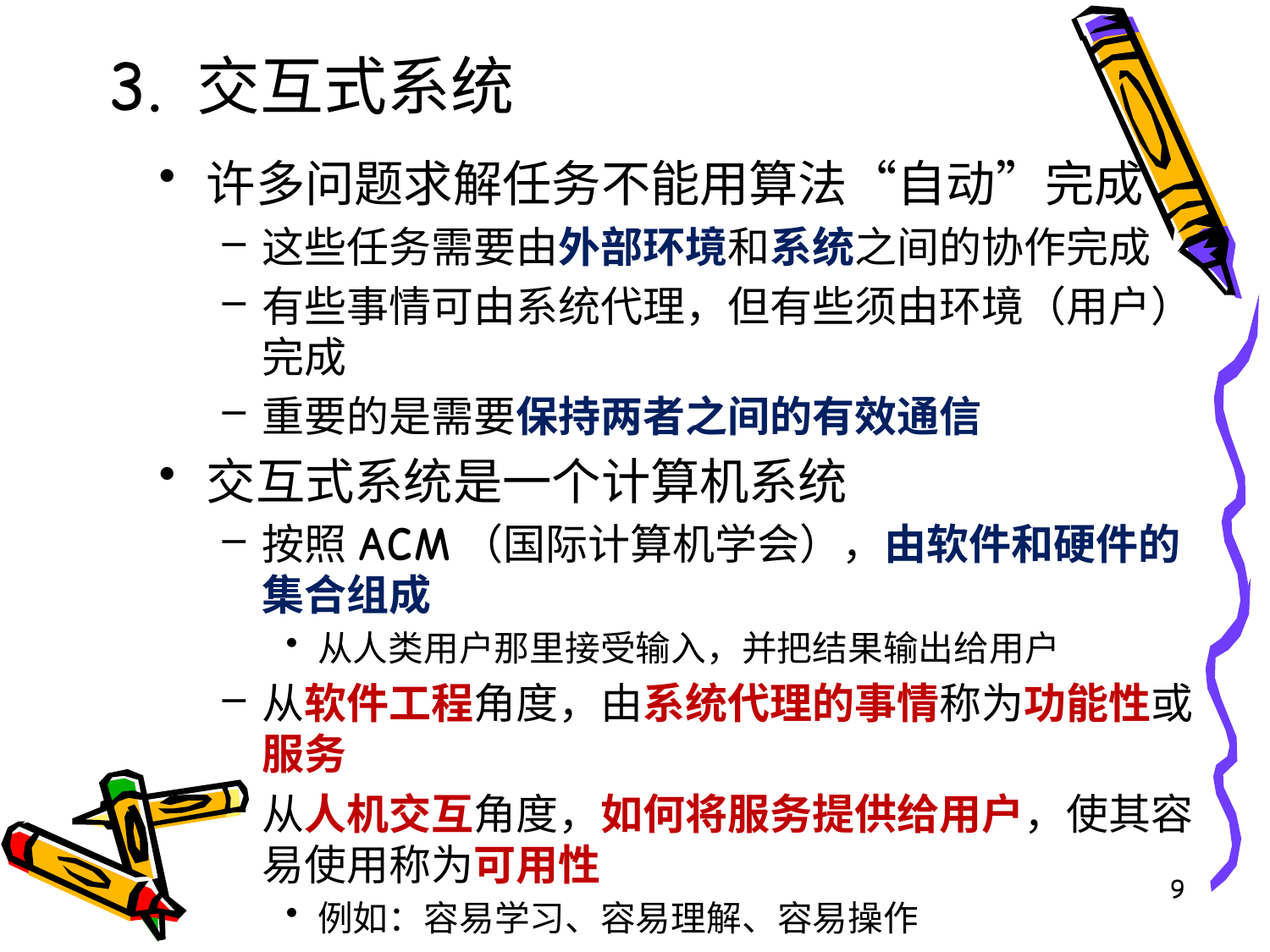

# 3. 交互式系统
许多问题求解任务不能用算法“自动”完成
这些任务需要由外部环境和系统之间的协作完成
有些事情可由系统代理，但有些须由环境（用户）完成
重要的是需要保持两者之间的有效通信
交互式系统是一个计算机系统
按照ACM（国际计算机学会），由软件和硬件的集合组成
从人类用户那里接受输入，并把结果输出给用户
从软件工程角度，由系统代理的事情称为功能性或服务
从人机交互角度，如何将服务提供给用户，使其容易使用称为可用性
例如：容易学习、容易理解、容易操作
9